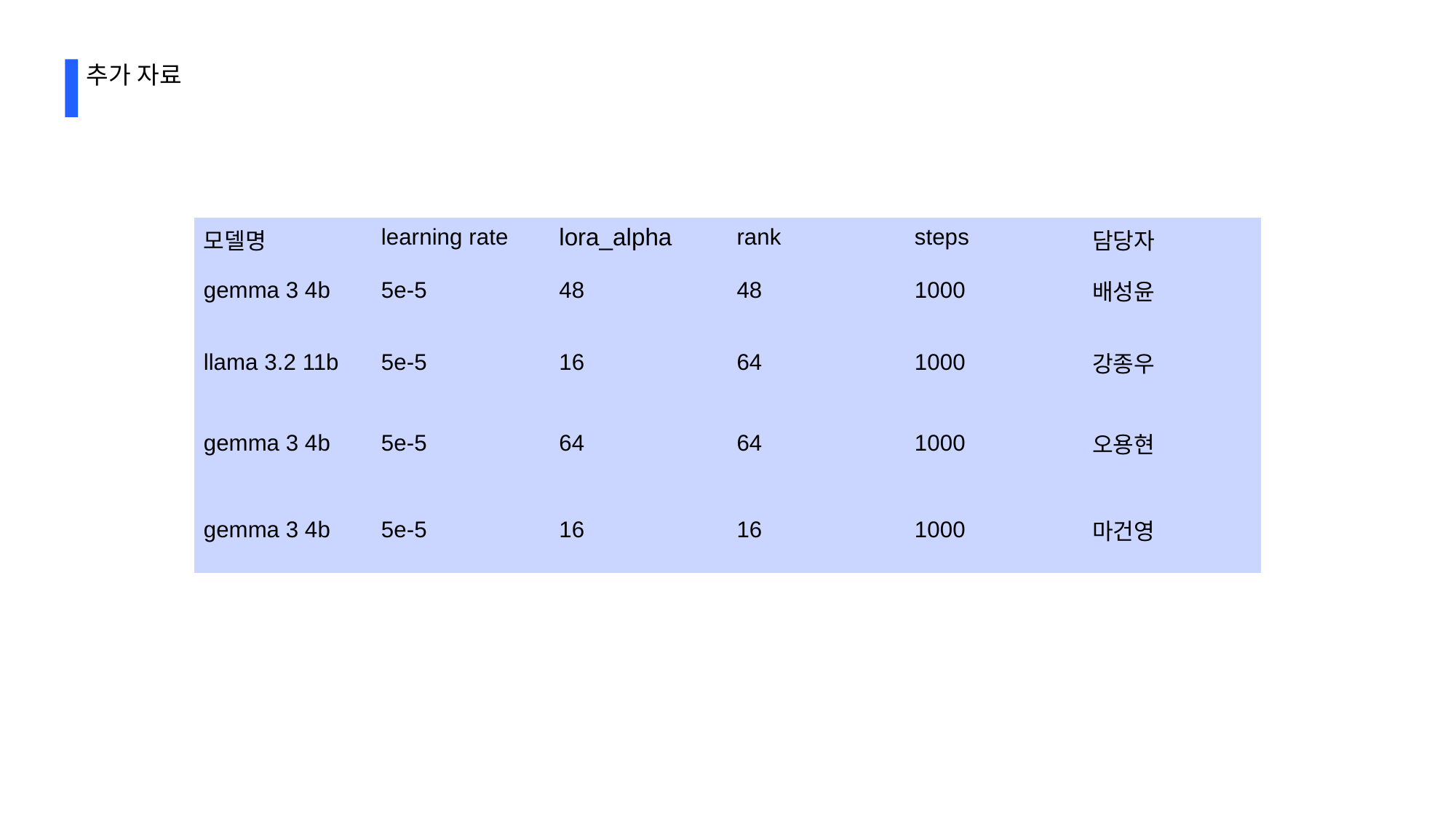

추가 자료

| 모델명 | learning rate | lora\_alpha | rank | steps | 담당자 |
| --- | --- | --- | --- | --- | --- |
| gemma 3 4b | 5e-5 | 48 | 48 | 1000 | 배성윤 |
| llama 3.2 11b | 5e-5 | 16 | 64 | 1000 | 강종우 |
| gemma 3 4b | 5e-5 | 64 | 64 | 1000 | 오용현 |
| gemma 3 4b | 5e-5 | 16 | 16 | 1000 | 마건영 |